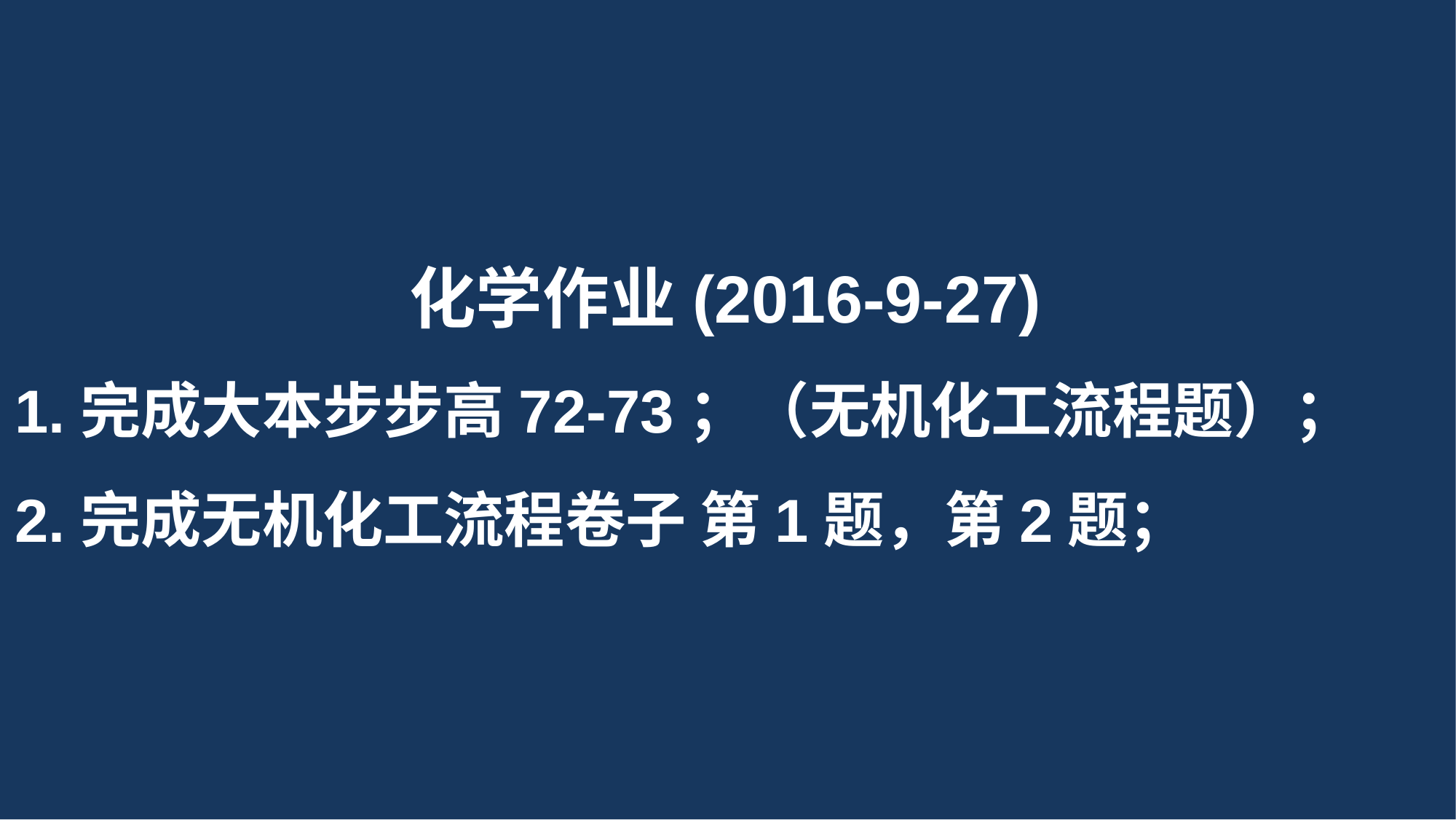

化学作业(2016-9-27)
1.完成大本步步高72-73；（无机化工流程题）；
2.完成无机化工流程卷子 第1题，第2题；